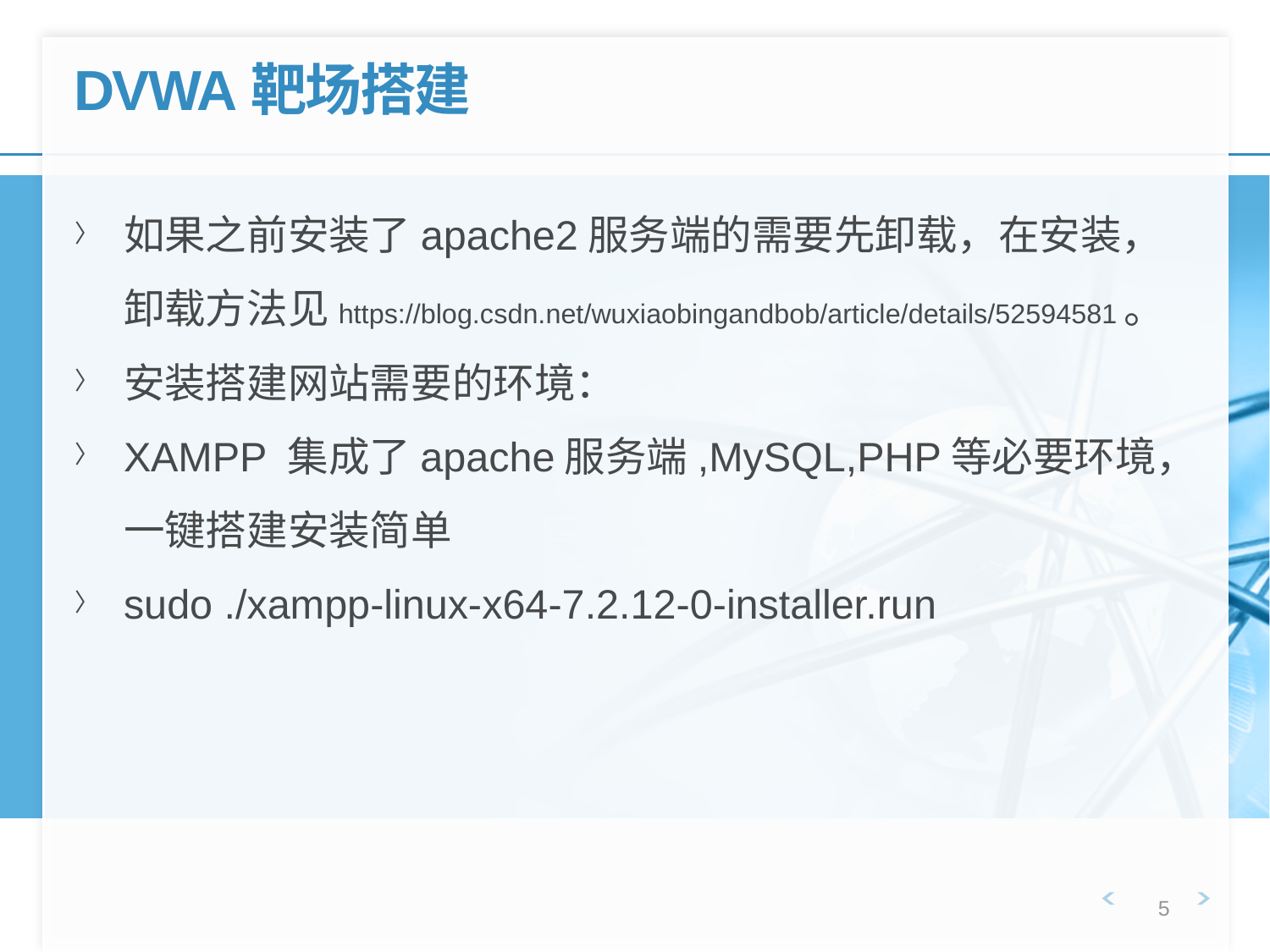

# DVWA靶场搭建
如果之前安装了apache2服务端的需要先卸载，在安装，卸载方法见https://blog.csdn.net/wuxiaobingandbob/article/details/52594581。
安装搭建网站需要的环境：
XAMPP 集成了apache服务端,MySQL,PHP等必要环境，一键搭建安装简单
sudo ./xampp-linux-x64-7.2.12-0-installer.run

5